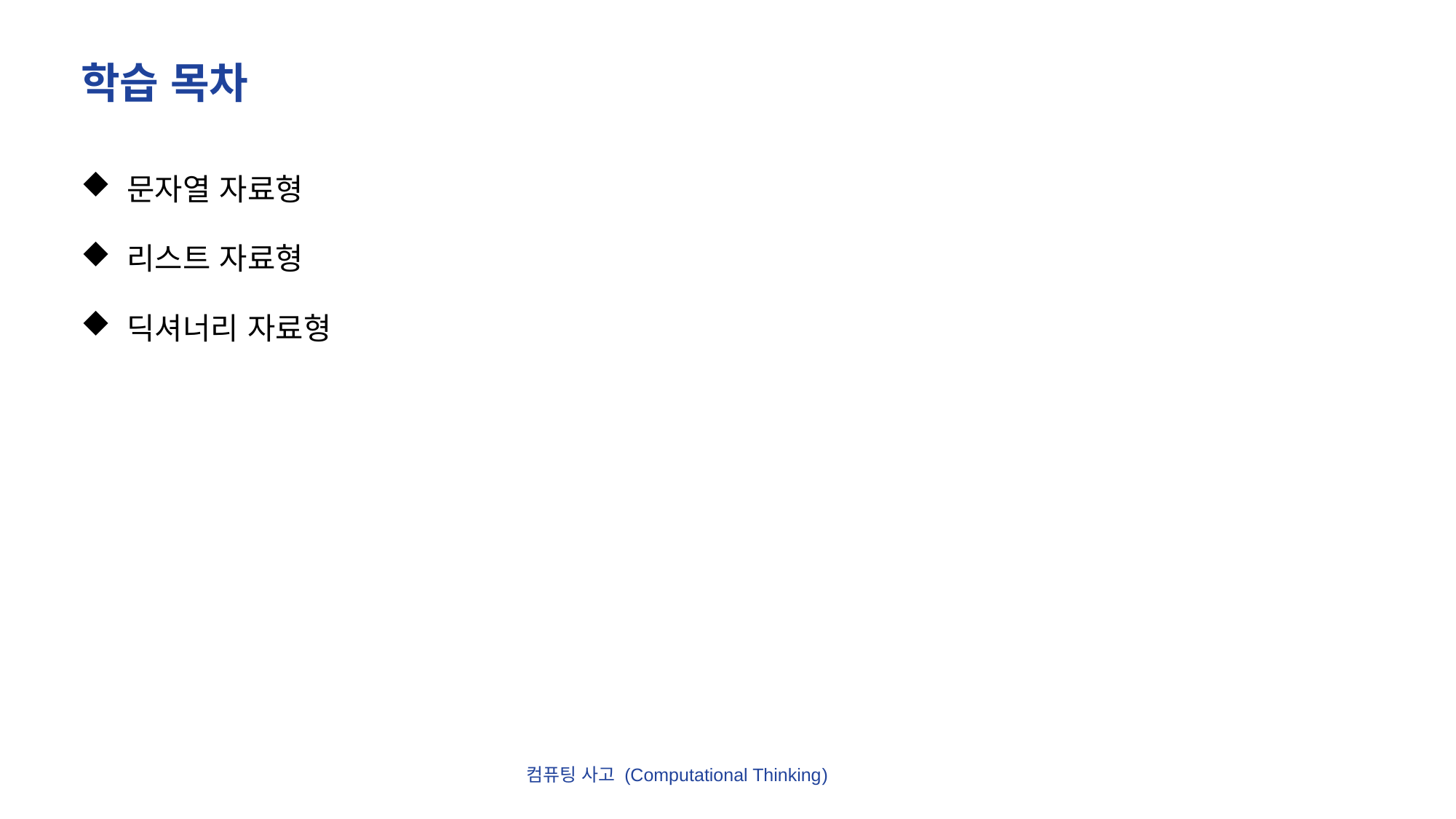

# 학습 목차
 문자열 자료형
 리스트 자료형
 딕셔너리 자료형